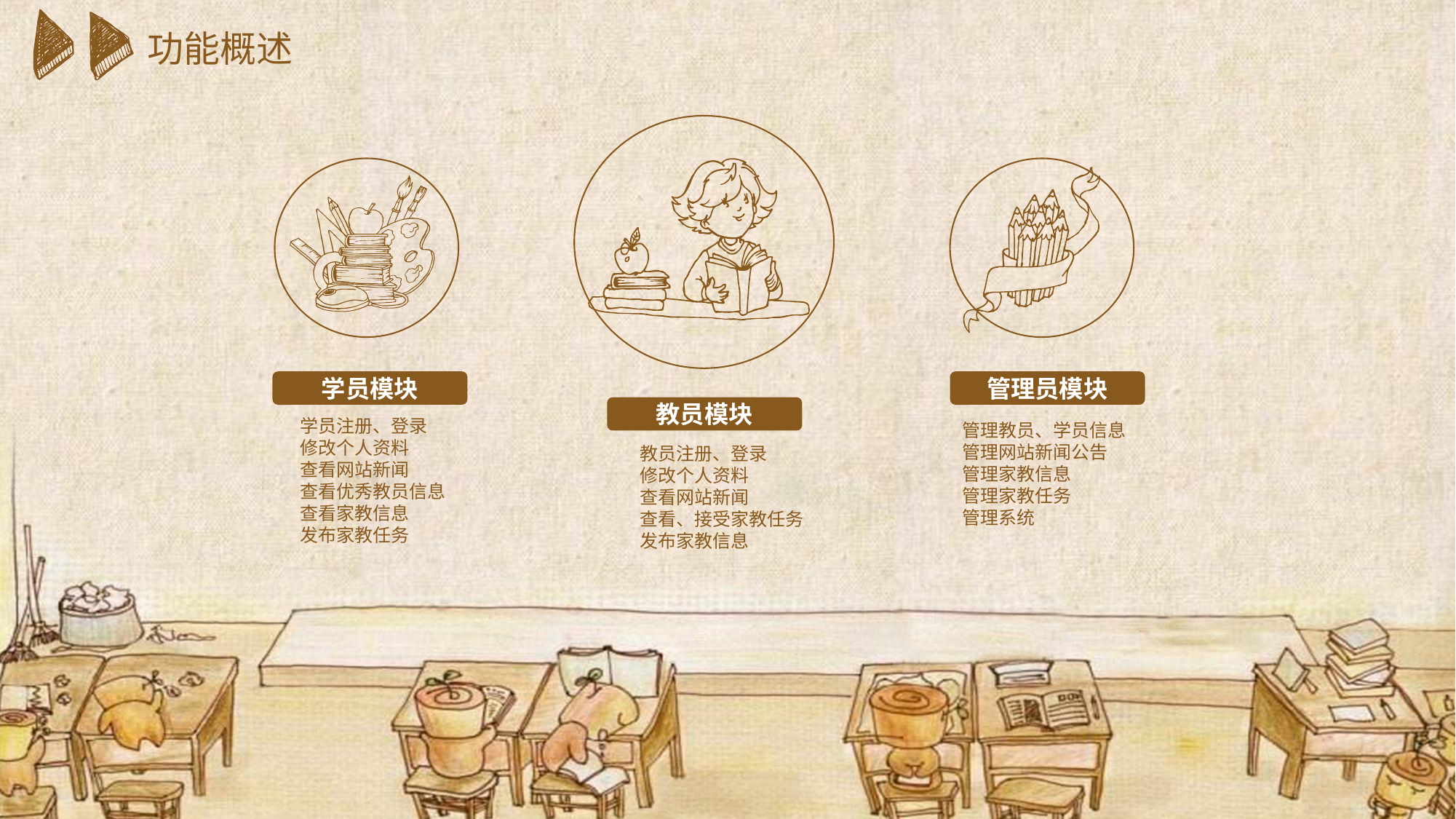

功能概述

学员模块
管理员模块
教员模块
学员注册、登录
修改个人资料
查看网站新闻
查看优秀教员信息
查看家教信息
发布家教任务
管理教员、学员信息
管理网站新闻公告
管理家教信息
管理家教任务
管理系统
教员注册、登录
修改个人资料
查看网站新闻
查看、接受家教任务
发布家教信息